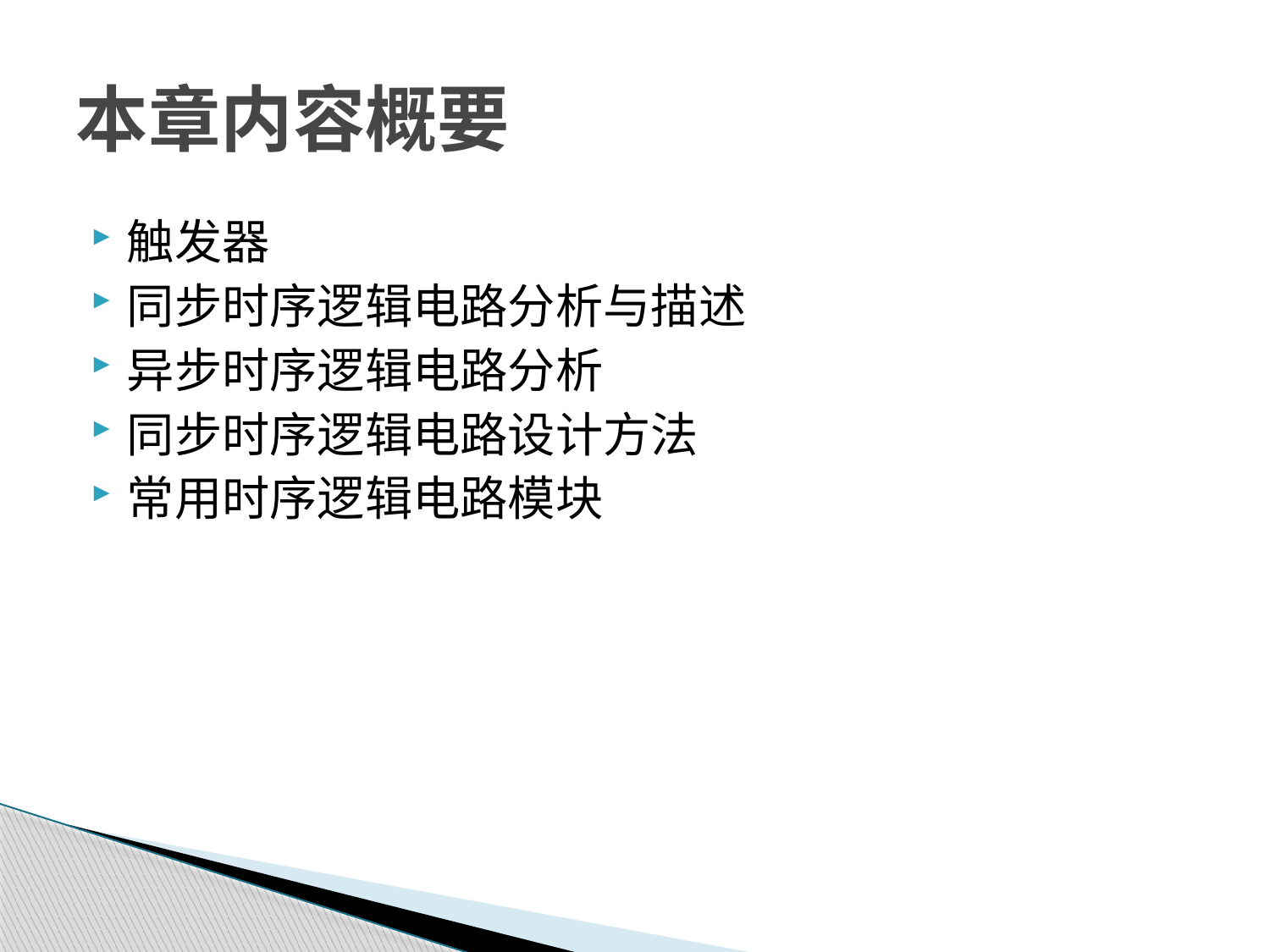

# 本章内容概要
触发器
同步时序逻辑电路分析与描述
异步时序逻辑电路分析
同步时序逻辑电路设计方法
常用时序逻辑电路模块